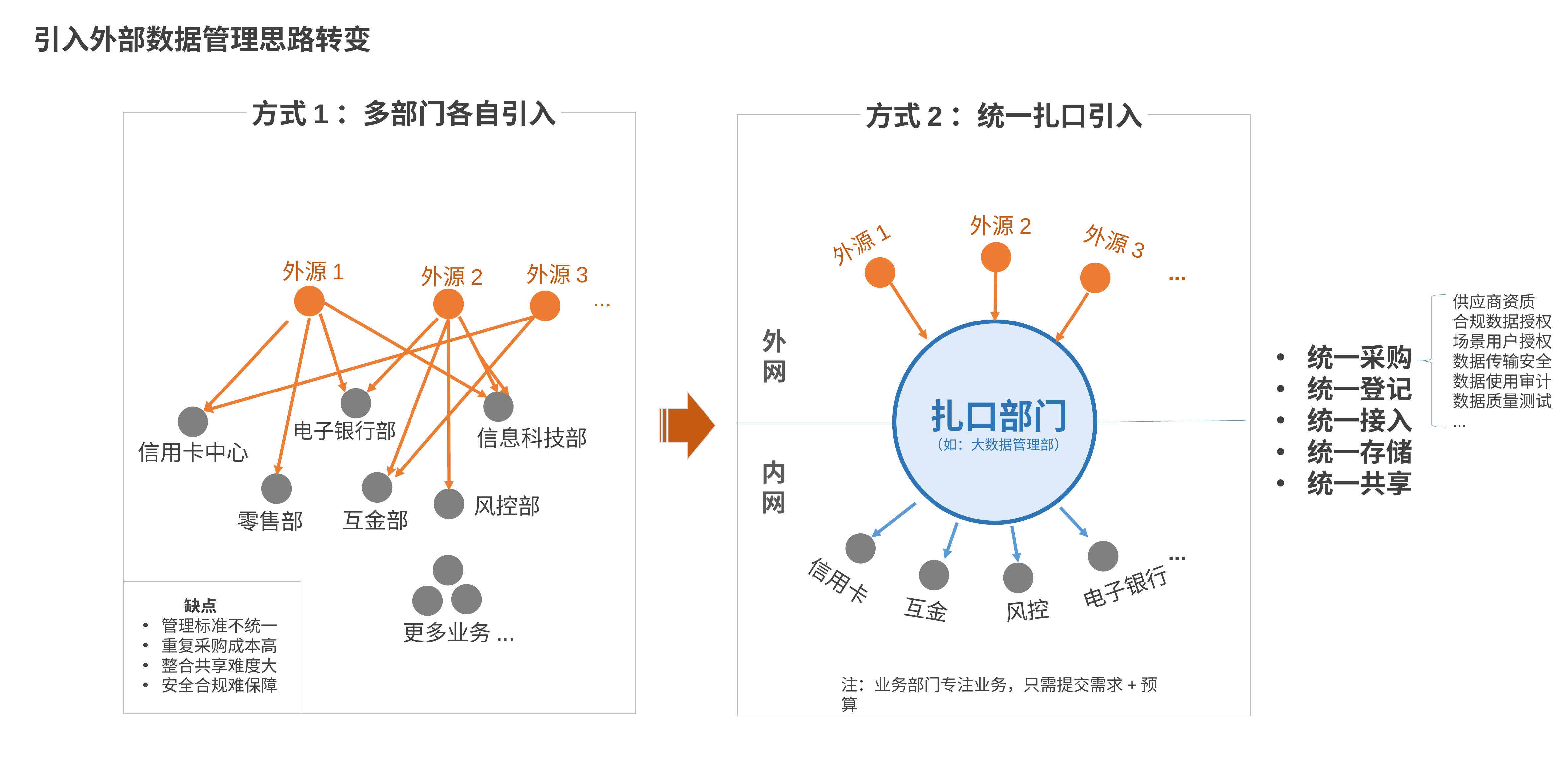

引入外部数据管理思路转变
方式1：多部门各自引入
方式2：统一扎口引入

外源2
外源3
外源1

外源1
...

外源3
外源2

...

供应商资质
合规数据授权
场景用户授权
数据传输安全
数据使用审计
数据质量测试
...

外
网
统一采购
统一登记
统一接入
统一存储
统一共享

扎口部门
（如：大数据管理部）

电子银行部
信息科技部
信用卡中心
内
网

风控部
互金部
零售部

...

信用卡
电子银行

          缺点
管理标准不统一
重复采购成本高
整合共享难度大
安全合规难保障

互金
风控
更多业务...
注：业务部门专注业务，只需提交需求+预算